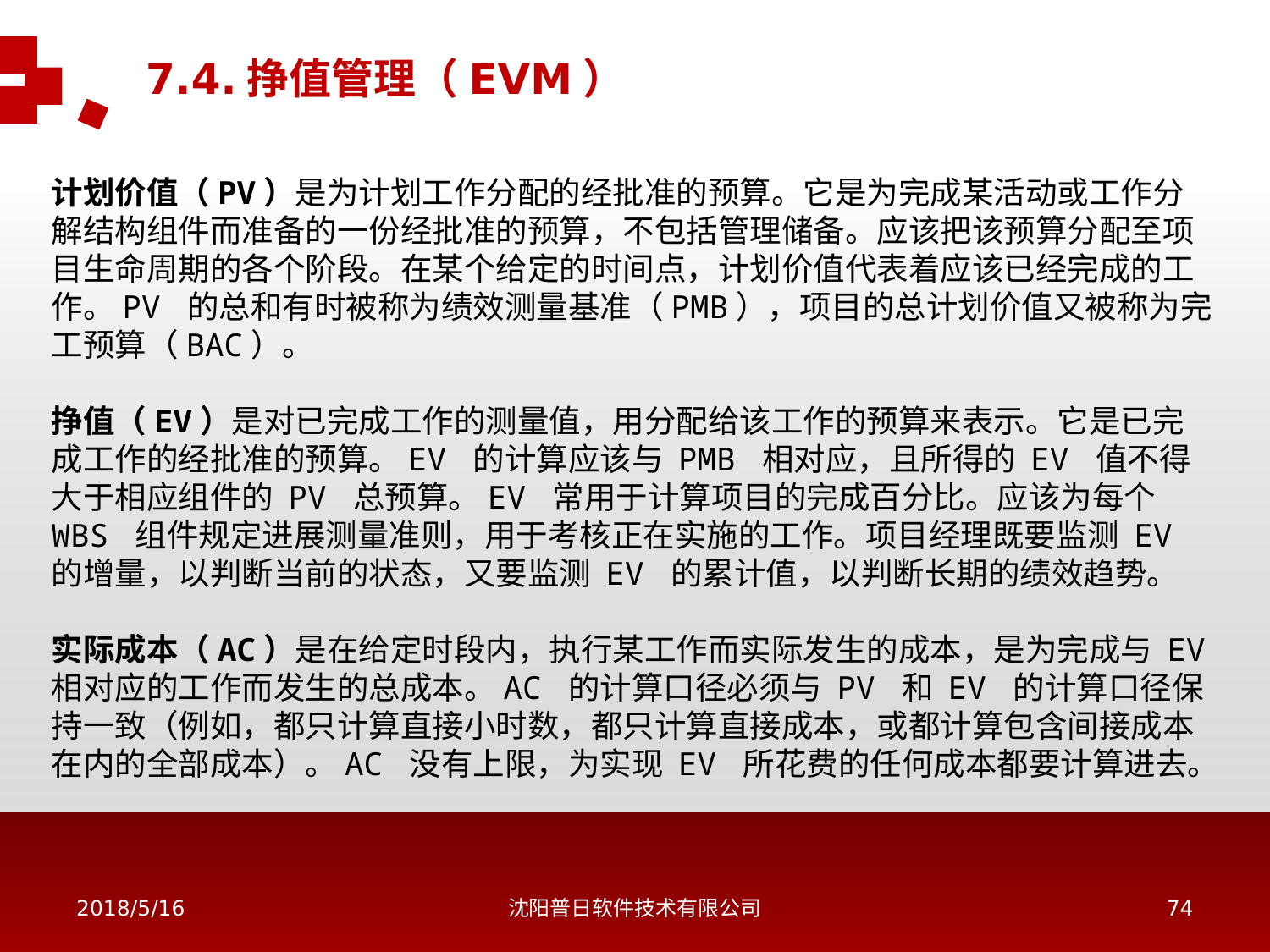

7.4.挣值管理（EVM）
计划价值（PV）是为计划工作分配的经批准的预算。它是为完成某活动或工作分解结构组件而准备的一份经批准的预算，不包括管理储备。应该把该预算分配至项目生命周期的各个阶段。在某个给定的时间点，计划价值代表着应该已经完成的工作。PV 的总和有时被称为绩效测量基准（PMB），项目的总计划价值又被称为完工预算（BAC）。

挣值（EV）是对已完成工作的测量值，用分配给该工作的预算来表示。它是已完成工作的经批准的预算。EV 的计算应该与 PMB 相对应，且所得的 EV 值不得大于相应组件的 PV 总预算。EV 常用于计算项目的完成百分比。应该为每个 WBS 组件规定进展测量准则，用于考核正在实施的工作。项目经理既要监测 EV 的增量，以判断当前的状态，又要监测 EV 的累计值，以判断长期的绩效趋势。

实际成本（AC）是在给定时段内，执行某工作而实际发生的成本，是为完成与 EV 相对应的工作而发生的总成本。AC 的计算口径必须与 PV 和 EV 的计算口径保持一致（例如，都只计算直接小时数，都只计算直接成本，或都计算包含间接成本在内的全部成本）。AC 没有上限，为实现 EV 所花费的任何成本都要计算进去。
2018/5/16
沈阳普日软件技术有限公司
74